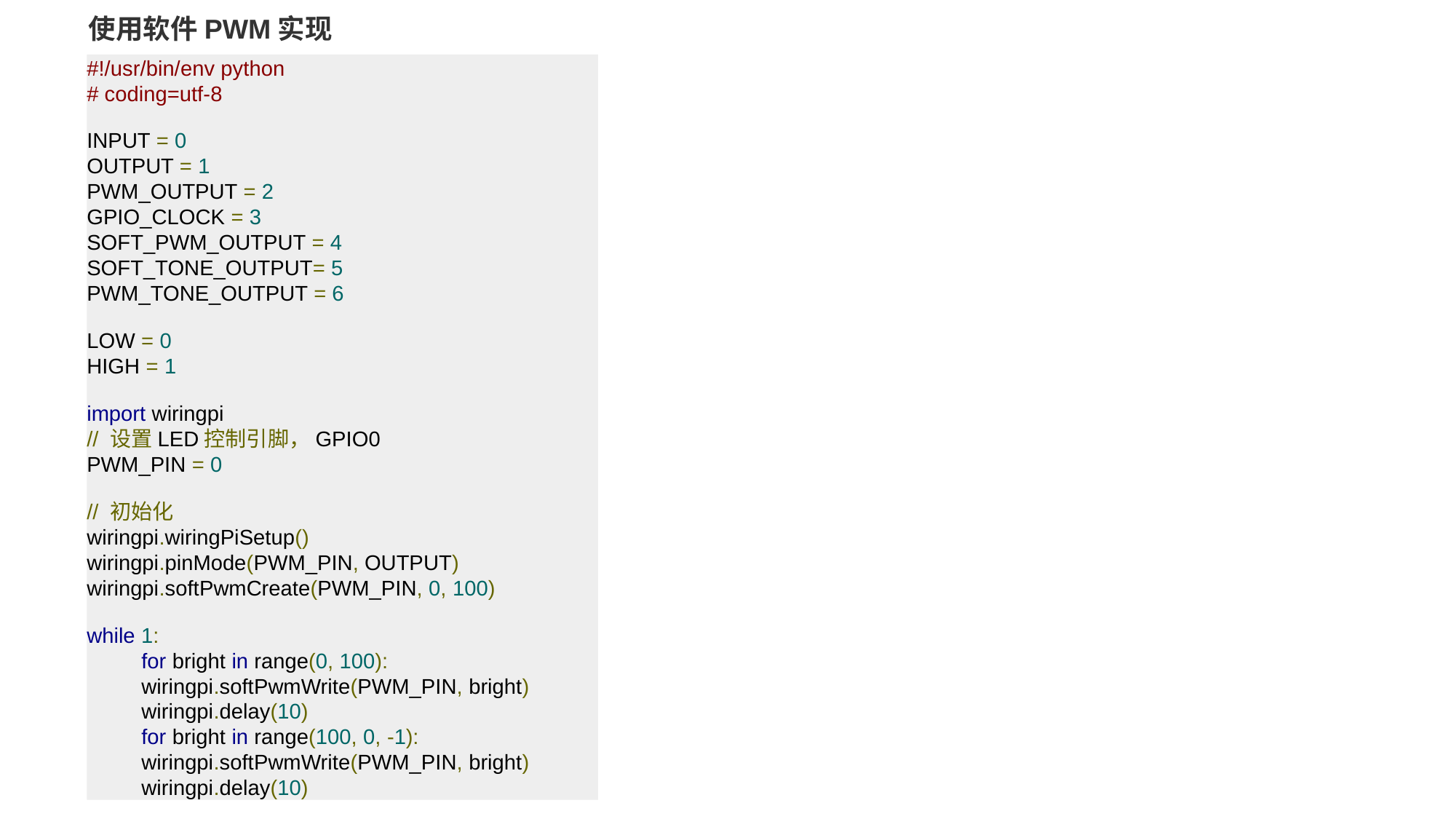

使用软件PWM实现
#!/usr/bin/env python
# coding=utf-8

INPUT = 0
OUTPUT = 1
PWM_OUTPUT = 2
GPIO_CLOCK = 3
SOFT_PWM_OUTPUT = 4
SOFT_TONE_OUTPUT= 5
PWM_TONE_OUTPUT = 6

LOW = 0
HIGH = 1

import wiringpi
// 设置LED控制引脚，GPIO0
PWM_PIN = 0

// 初始化
wiringpi.wiringPiSetup()
wiringpi.pinMode(PWM_PIN, OUTPUT)
wiringpi.softPwmCreate(PWM_PIN, 0, 100)

while 1:
for bright in range(0, 100):
wiringpi.softPwmWrite(PWM_PIN, bright)
wiringpi.delay(10)
for bright in range(100, 0, -1):
wiringpi.softPwmWrite(PWM_PIN, bright)
wiringpi.delay(10)